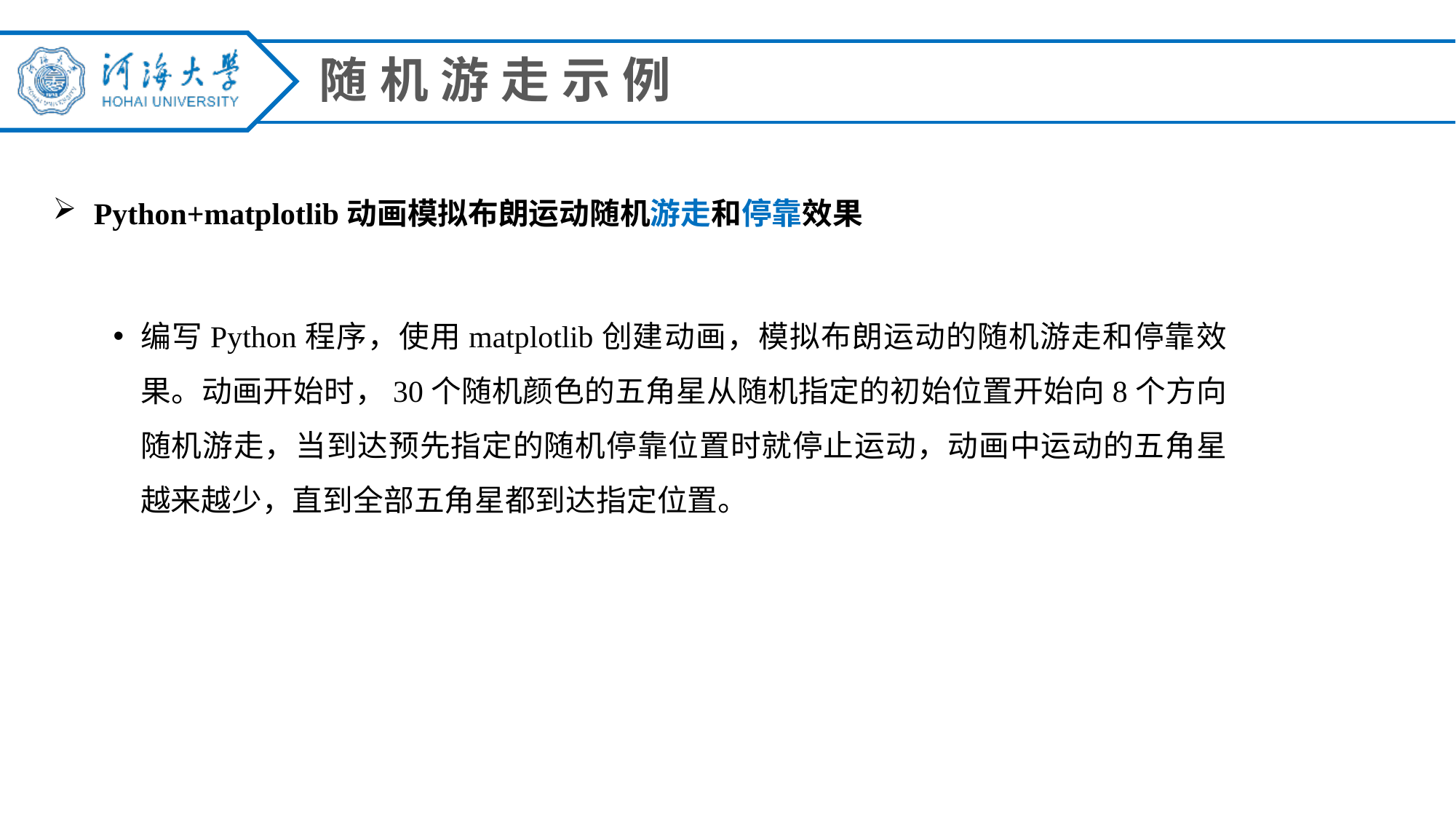

# 随机游走示例
Python+matplotlib动画模拟布朗运动随机游走和停靠效果
编写Python程序，使用matplotlib创建动画，模拟布朗运动的随机游走和停靠效果。动画开始时，30个随机颜色的五角星从随机指定的初始位置开始向8个方向随机游走，当到达预先指定的随机停靠位置时就停止运动，动画中运动的五角星越来越少，直到全部五角星都到达指定位置。